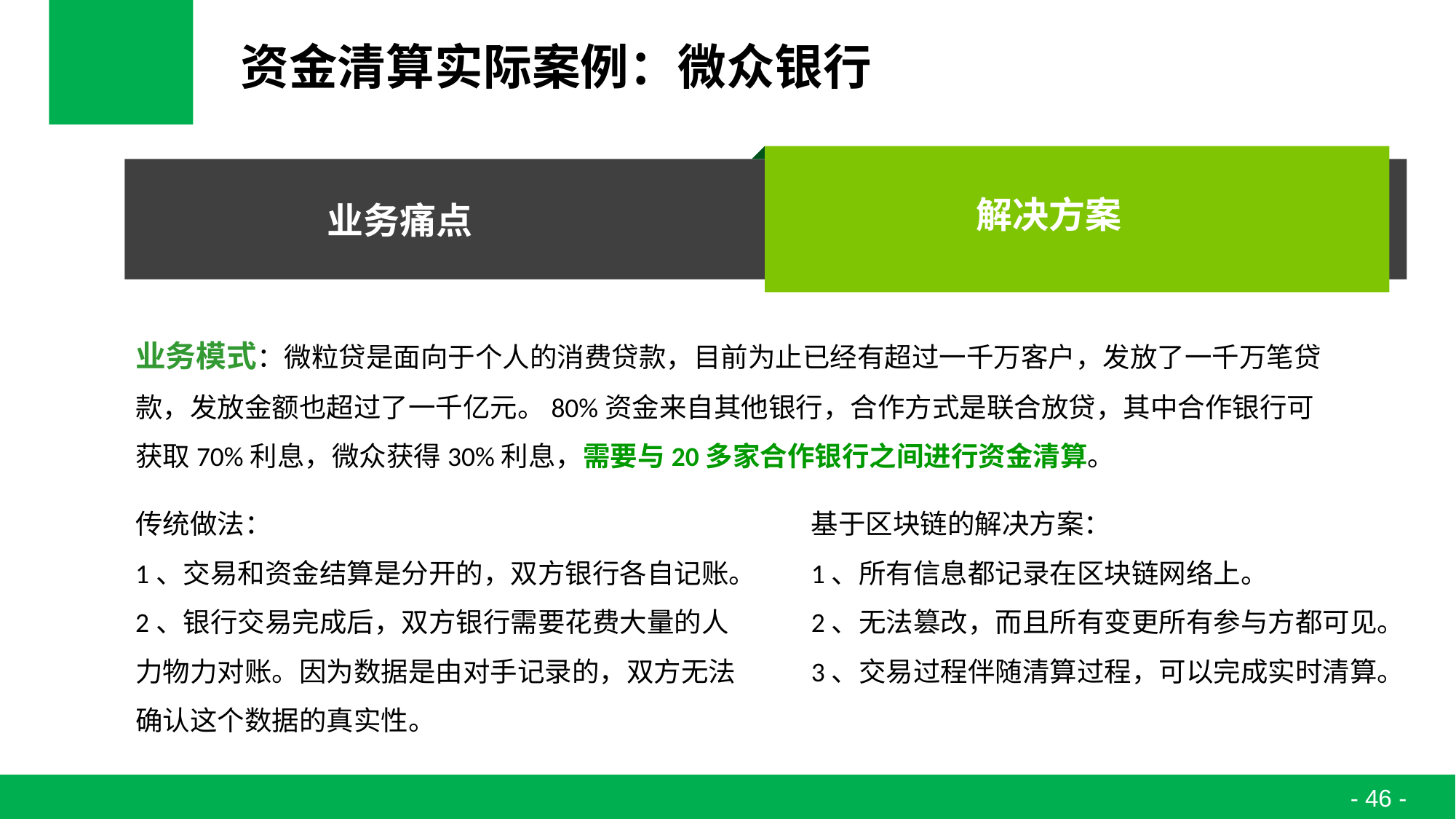

# 资金清算实际案例：微众银行

解决方案
业务痛点
业务模式：微粒贷是面向于个人的消费贷款，目前为止已经有超过一千万客户，发放了一千万笔贷款，发放金额也超过了一千亿元。80%资金来自其他银行，合作方式是联合放贷，其中合作银行可获取70%利息，微众获得30%利息，需要与20多家合作银行之间进行资金清算。
传统做法：
1、交易和资金结算是分开的，双方银行各自记账。
2、银行交易完成后，双方银行需要花费大量的人力物力对账。因为数据是由对手记录的，双方无法确认这个数据的真实性。
基于区块链的解决方案：
1、所有信息都记录在区块链网络上。
2、无法篡改，而且所有变更所有参与方都可见。
3、交易过程伴随清算过程，可以完成实时清算。